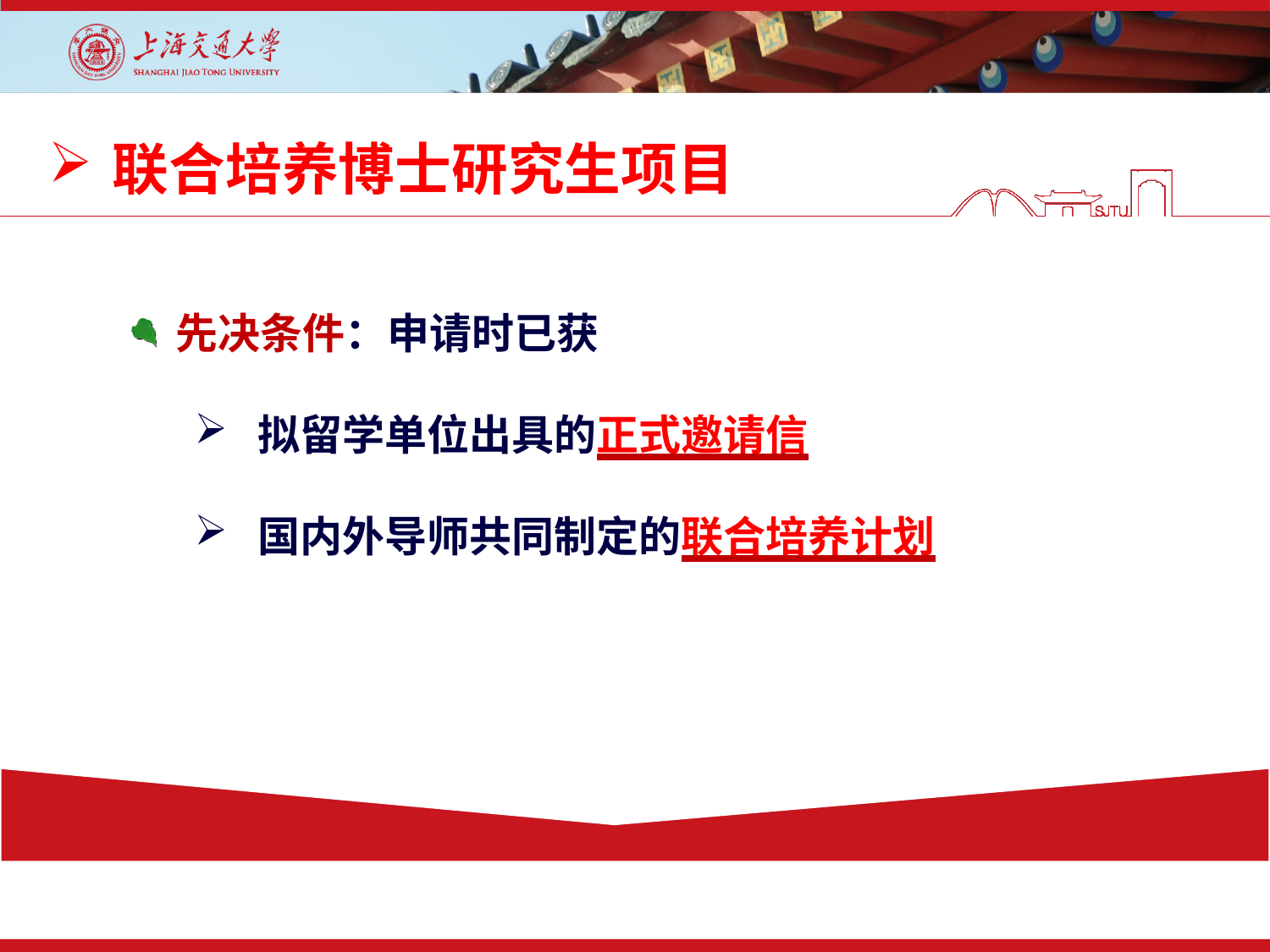

# 联合培养博士研究生项目
 先决条件：申请时已获
拟留学单位出具的正式邀请信
国内外导师共同制定的联合培养计划